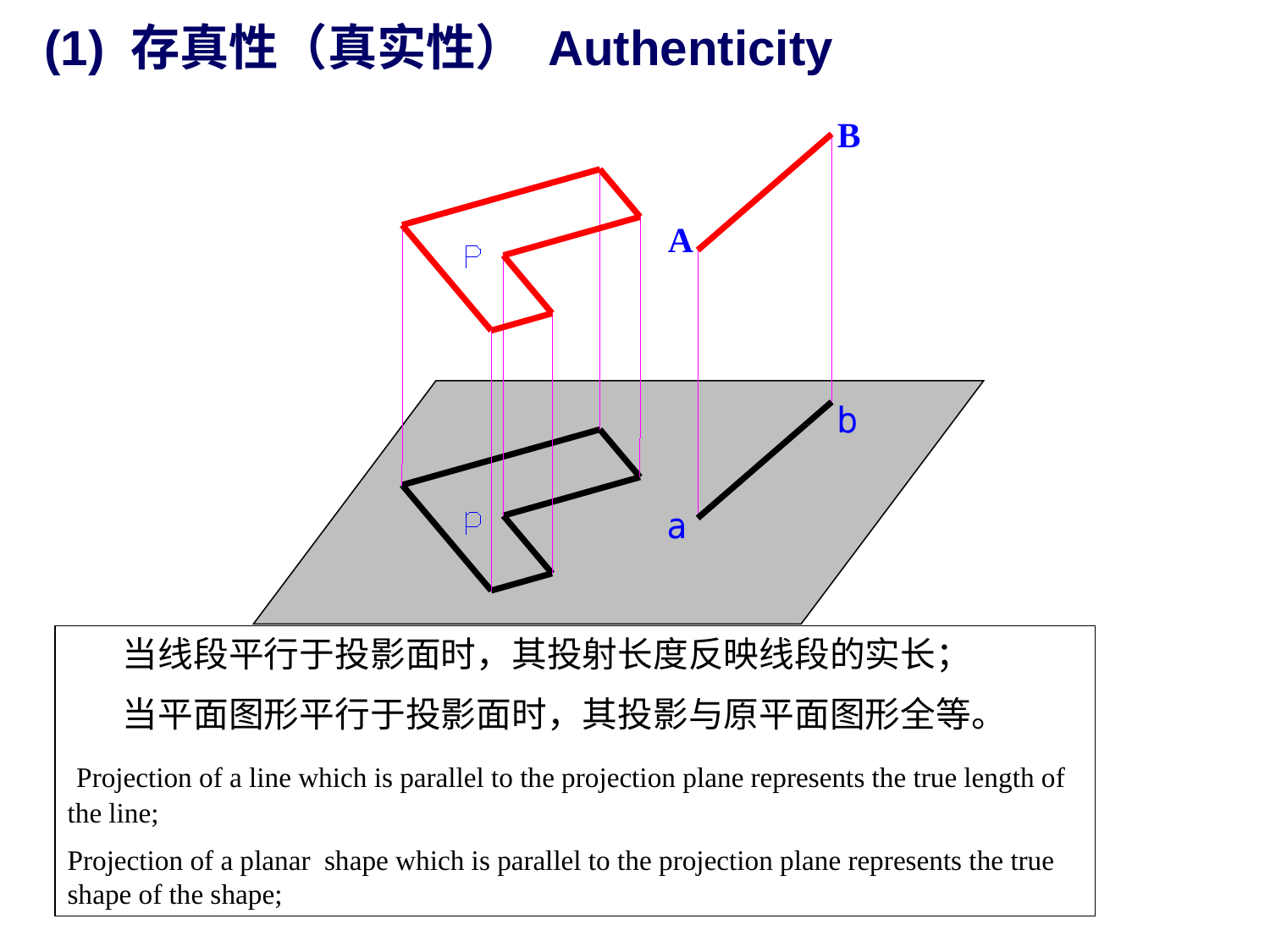

(1) 存真性（真实性） Authenticity
B

A

b

a

      当线段平行于投影面时，其投射长度反映线段的实长；
      当平面图形平行于投影面时，其投影与原平面图形全等。
 Projection of a line which is parallel to the projection plane represents the true length of the line;
Projection of a planar  shape which is parallel to the projection plane represents the true shape of the shape;